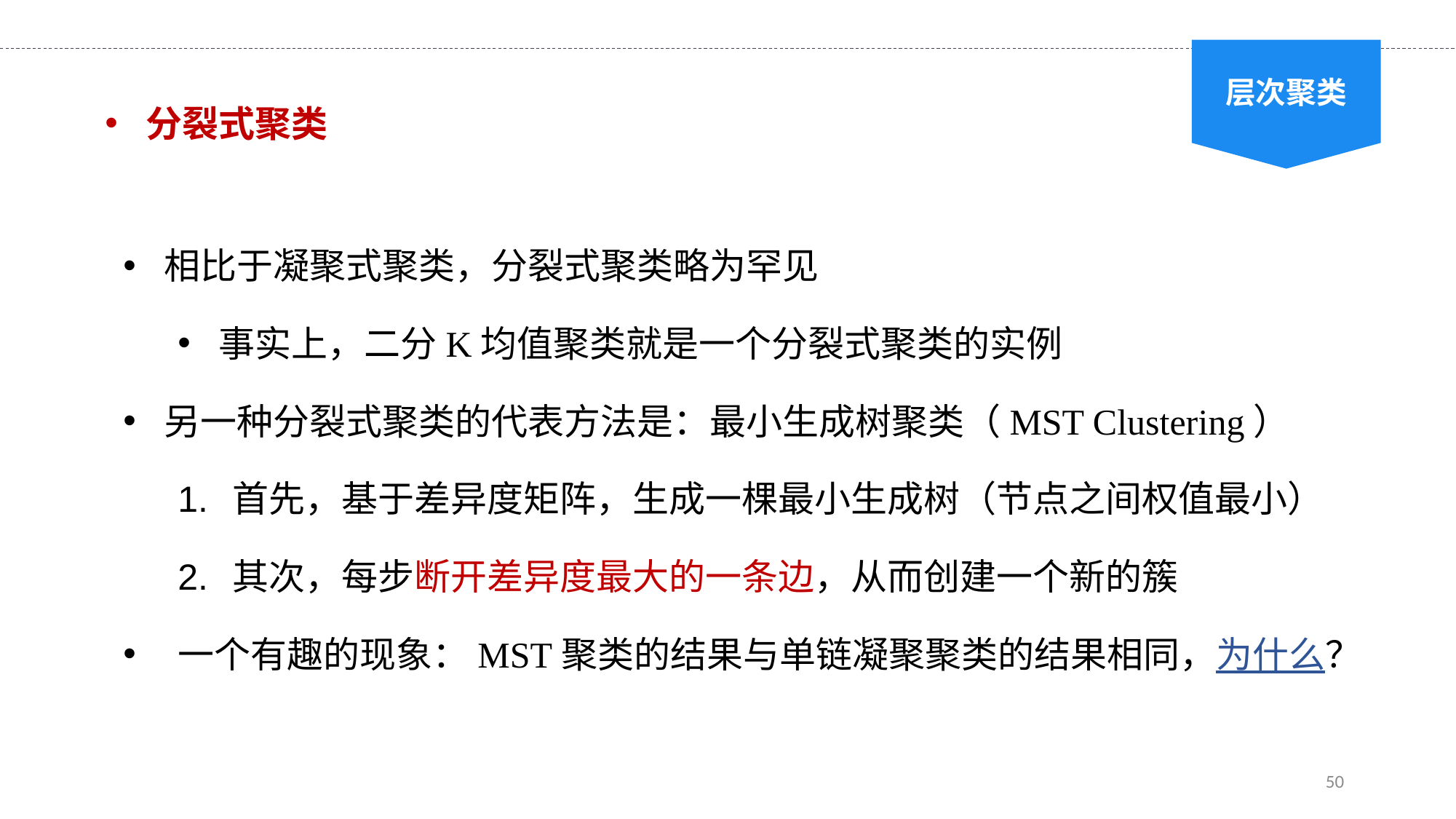

层次聚类
分裂式聚类
相比于凝聚式聚类，分裂式聚类略为罕见
事实上，二分K均值聚类就是一个分裂式聚类的实例
另一种分裂式聚类的代表方法是：最小生成树聚类（MST Clustering）
首先，基于差异度矩阵，生成一棵最小生成树（节点之间权值最小）
其次，每步断开差异度最大的一条边，从而创建一个新的簇
一个有趣的现象：MST聚类的结果与单链凝聚聚类的结果相同，为什么？
50